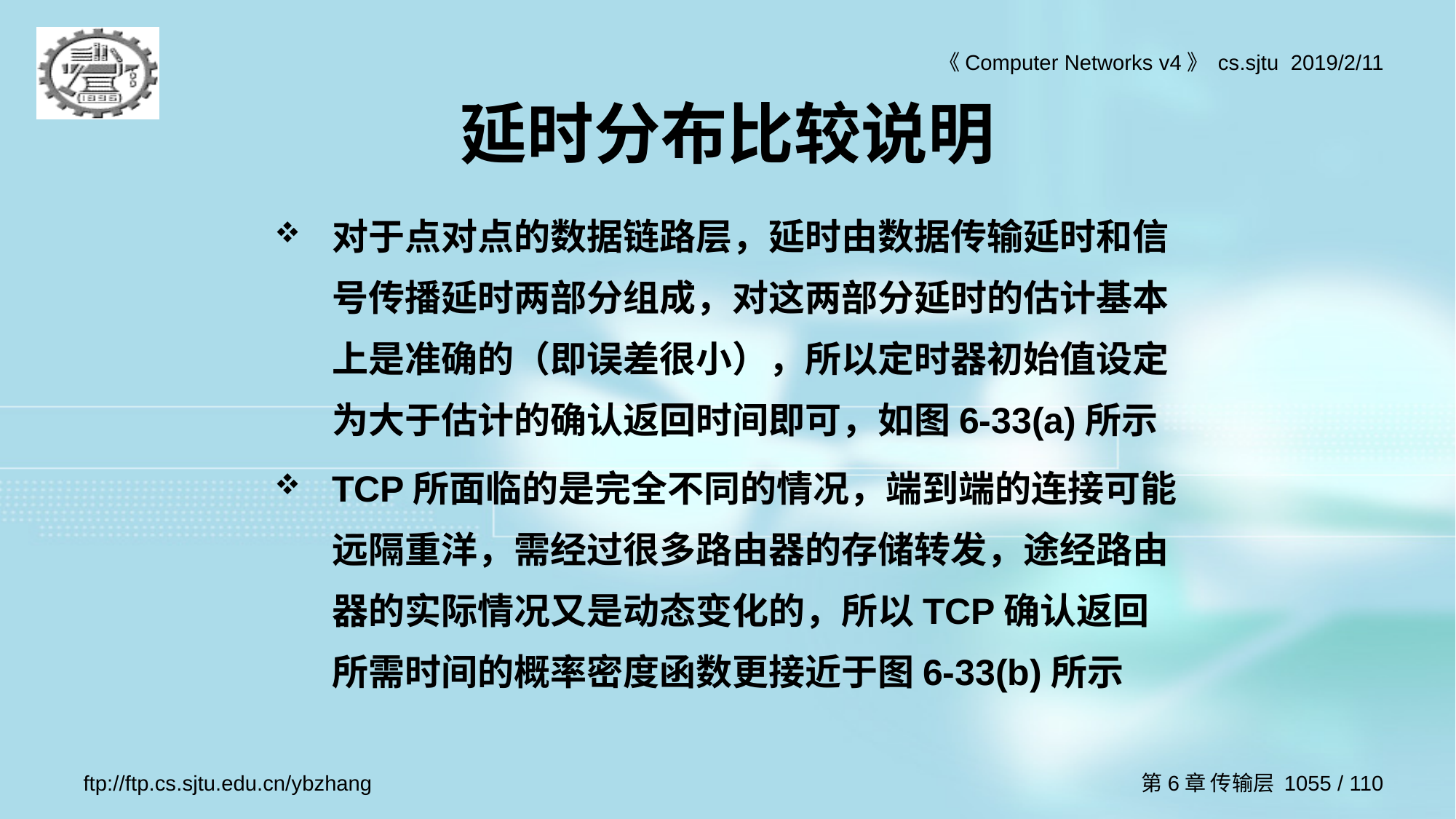

# 延时分布比较说明
对于点对点的数据链路层，延时由数据传输延时和信号传播延时两部分组成，对这两部分延时的估计基本上是准确的（即误差很小），所以定时器初始值设定为大于估计的确认返回时间即可，如图6-33(a)所示
TCP所面临的是完全不同的情况，端到端的连接可能远隔重洋，需经过很多路由器的存储转发，途经路由器的实际情况又是动态变化的，所以TCP确认返回所需时间的概率密度函数更接近于图6-33(b)所示